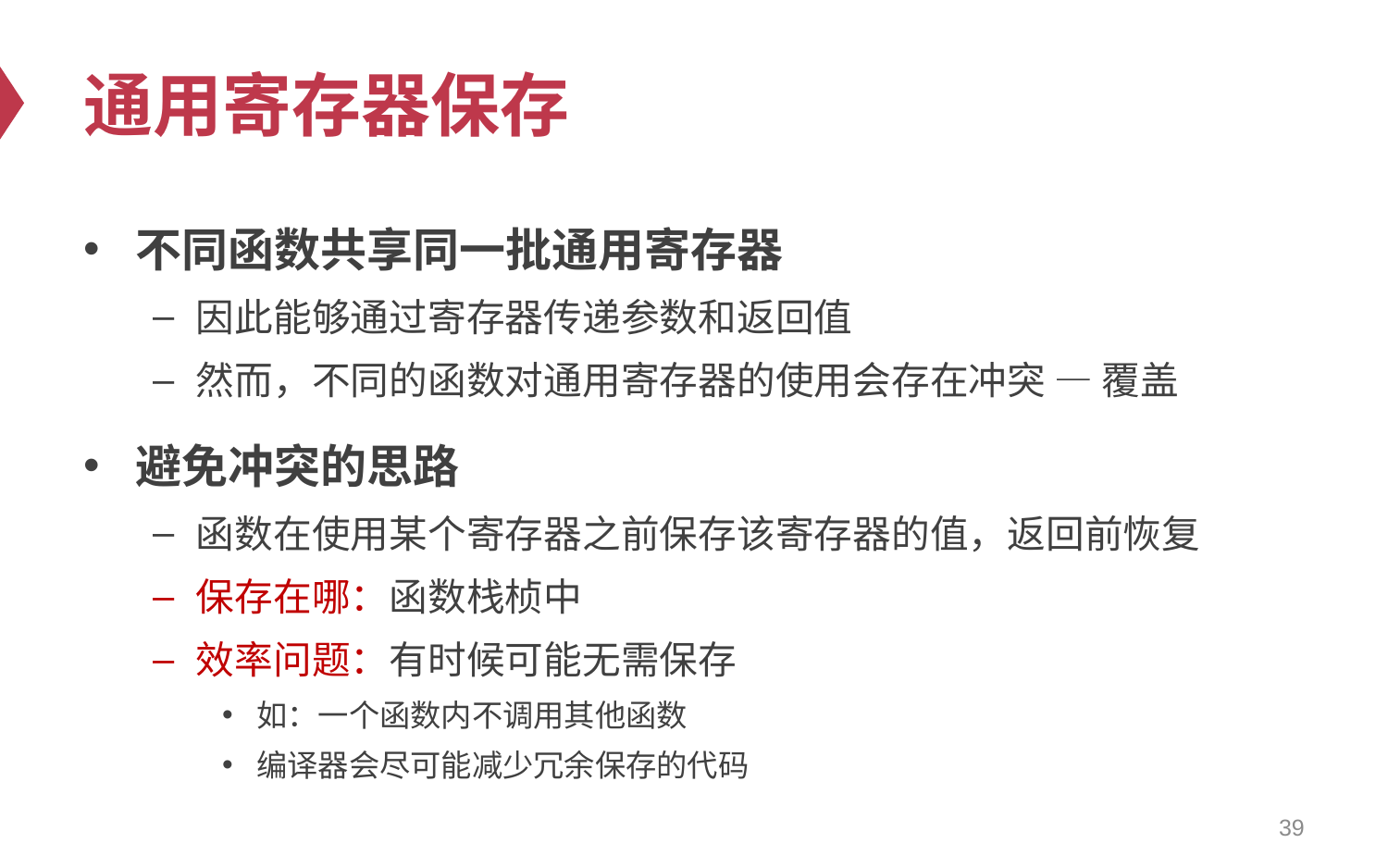

# 通用寄存器保存
不同函数共享同一批通用寄存器
因此能够通过寄存器传递参数和返回值
然而，不同的函数对通用寄存器的使用会存在冲突 — 覆盖
避免冲突的思路
函数在使用某个寄存器之前保存该寄存器的值，返回前恢复
保存在哪：函数栈桢中
效率问题：有时候可能无需保存
如：一个函数内不调用其他函数
编译器会尽可能减少冗余保存的代码

39